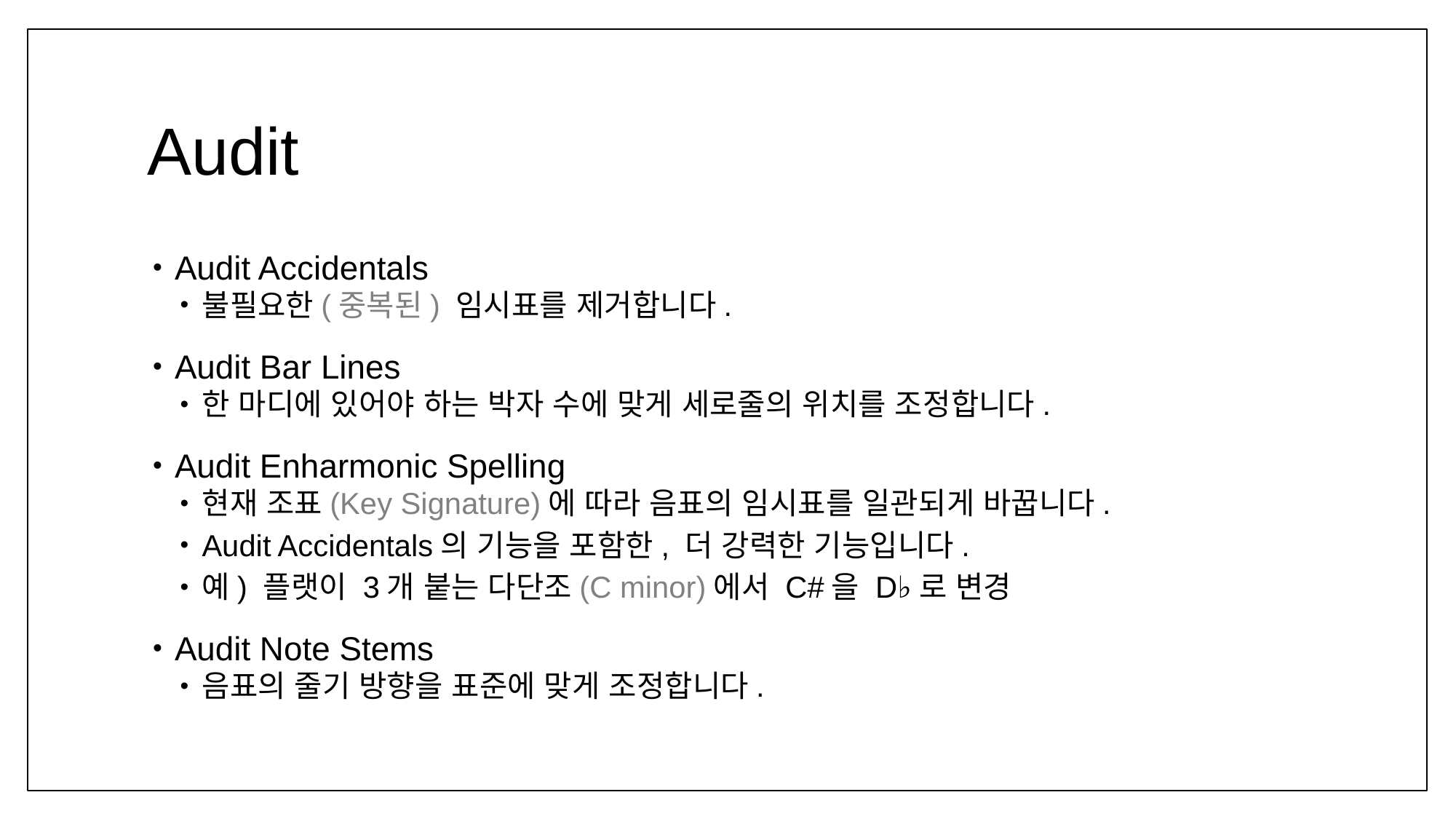

# Audit
Audit Accidentals
불필요한(중복된) 임시표를 제거합니다.
Audit Bar Lines
한 마디에 있어야 하는 박자 수에 맞게 세로줄의 위치를 조정합니다.
Audit Enharmonic Spelling
현재 조표(Key Signature)에 따라 음표의 임시표를 일관되게 바꿉니다.
Audit Accidentals의 기능을 포함한, 더 강력한 기능입니다.
예) 플랫이 3개 붙는 다단조(C minor)에서 C#을 D♭로 변경
Audit Note Stems
음표의 줄기 방향을 표준에 맞게 조정합니다.